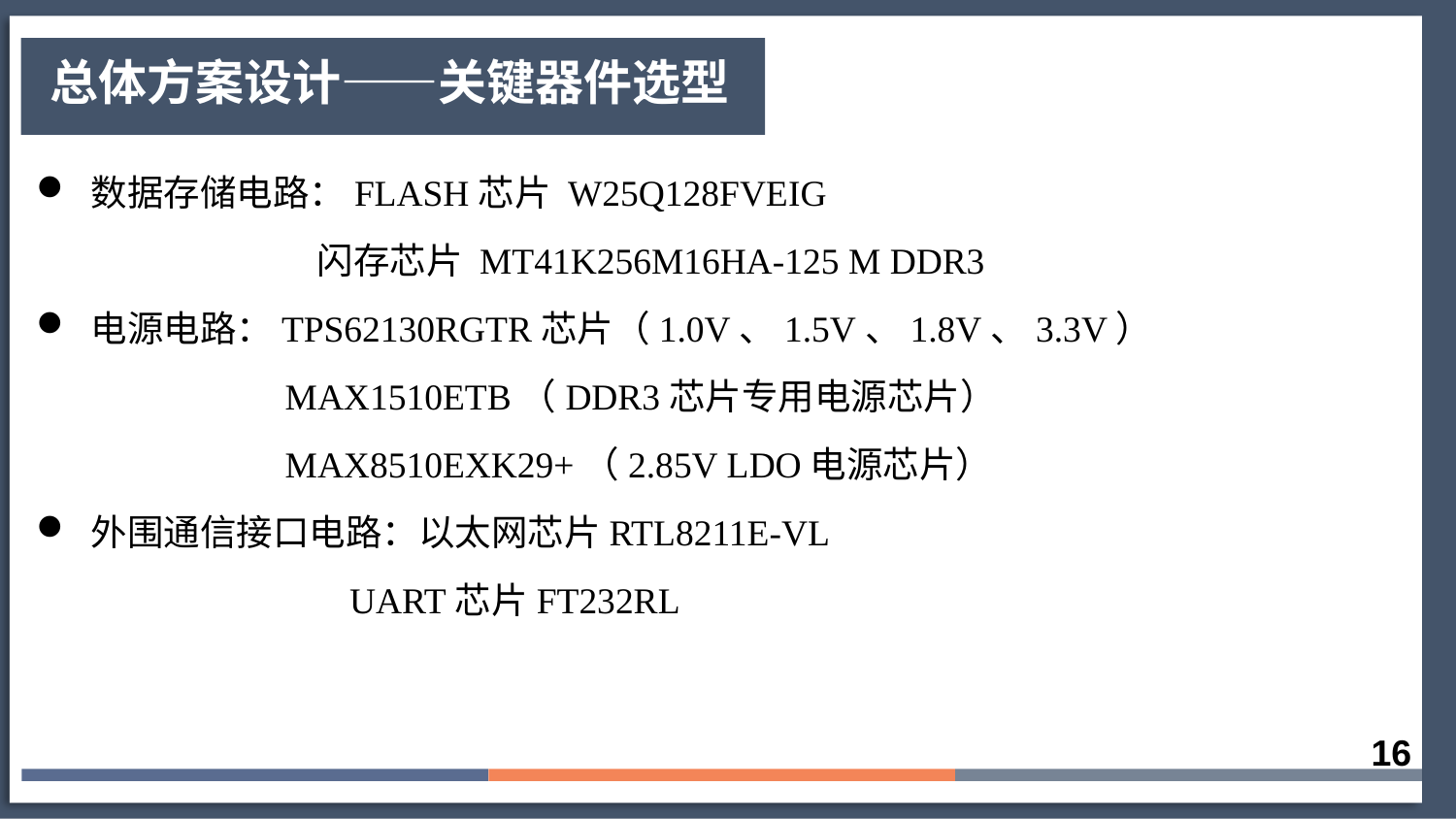

总体方案设计——关键器件选型
数据存储电路：FLASH芯片 W25Q128FVEIG
                                 闪存芯片 MT41K256M16HA-125 M DDR3
电源电路：TPS62130RGTR芯片（1.0V、1.5V、1.8V、3.3V）
                           MAX1510ETB（DDR3芯片专用电源芯片）
                           MAX8510EXK29+（2.85V LDO电源芯片）
外围通信接口电路：以太网芯片RTL8211E-VL
                                  UART芯片FT232RL

16